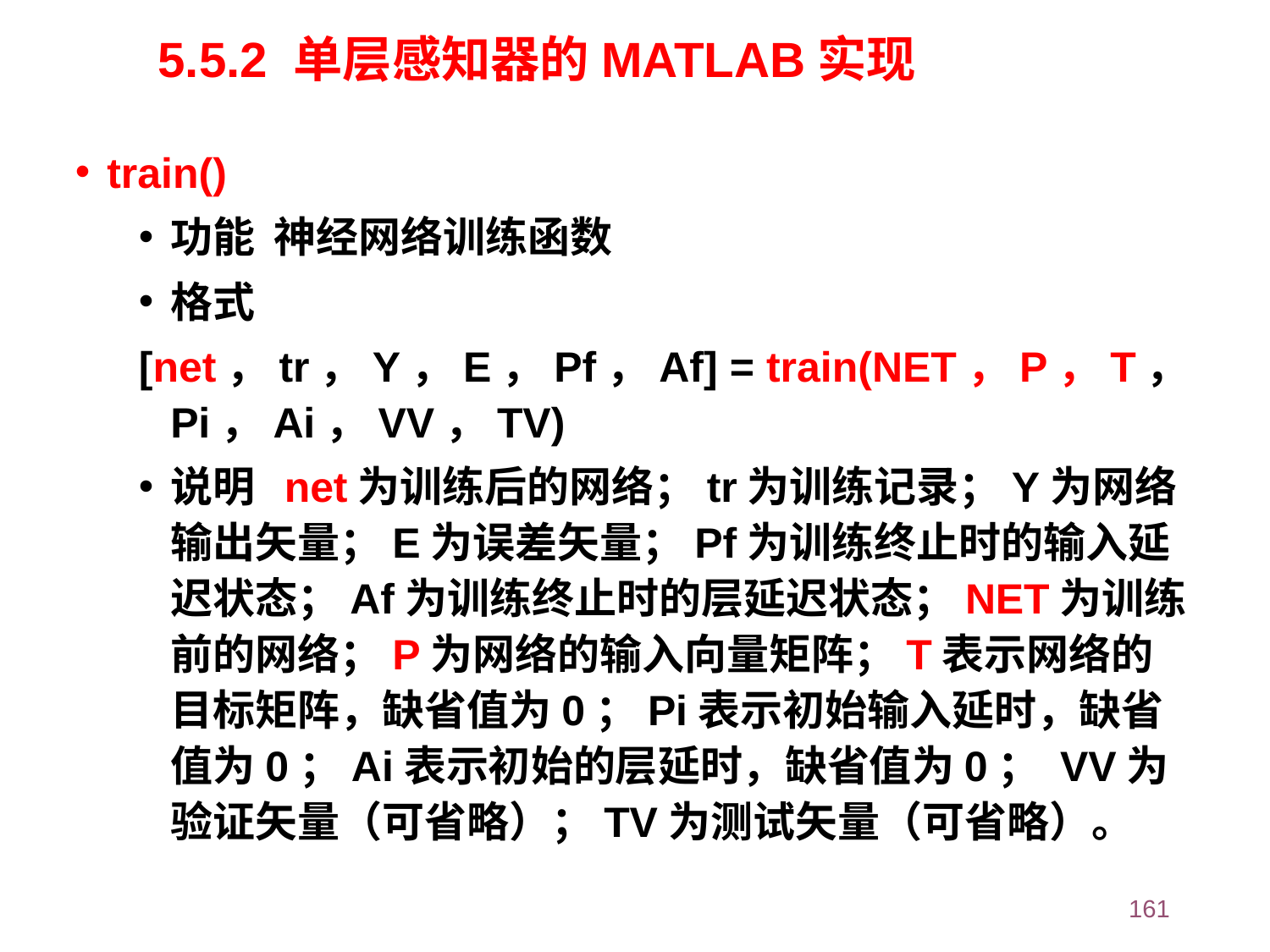

# 5.5.2 单层感知器的MATLAB实现
train()
功能  神经网络训练函数
格式
[net，tr，Y，E，Pf，Af] = train(NET，P，T，Pi，Ai，VV，TV)
说明  net为训练后的网络；tr为训练记录；Y为网络输出矢量；E为误差矢量；Pf为训练终止时的输入延迟状态；Af为训练终止时的层延迟状态；NET为训练前的网络；P为网络的输入向量矩阵；T表示网络的目标矩阵，缺省值为0；Pi表示初始输入延时，缺省值为0；Ai表示初始的层延时，缺省值为0； VV为验证矢量（可省略）；TV为测试矢量（可省略）。
161